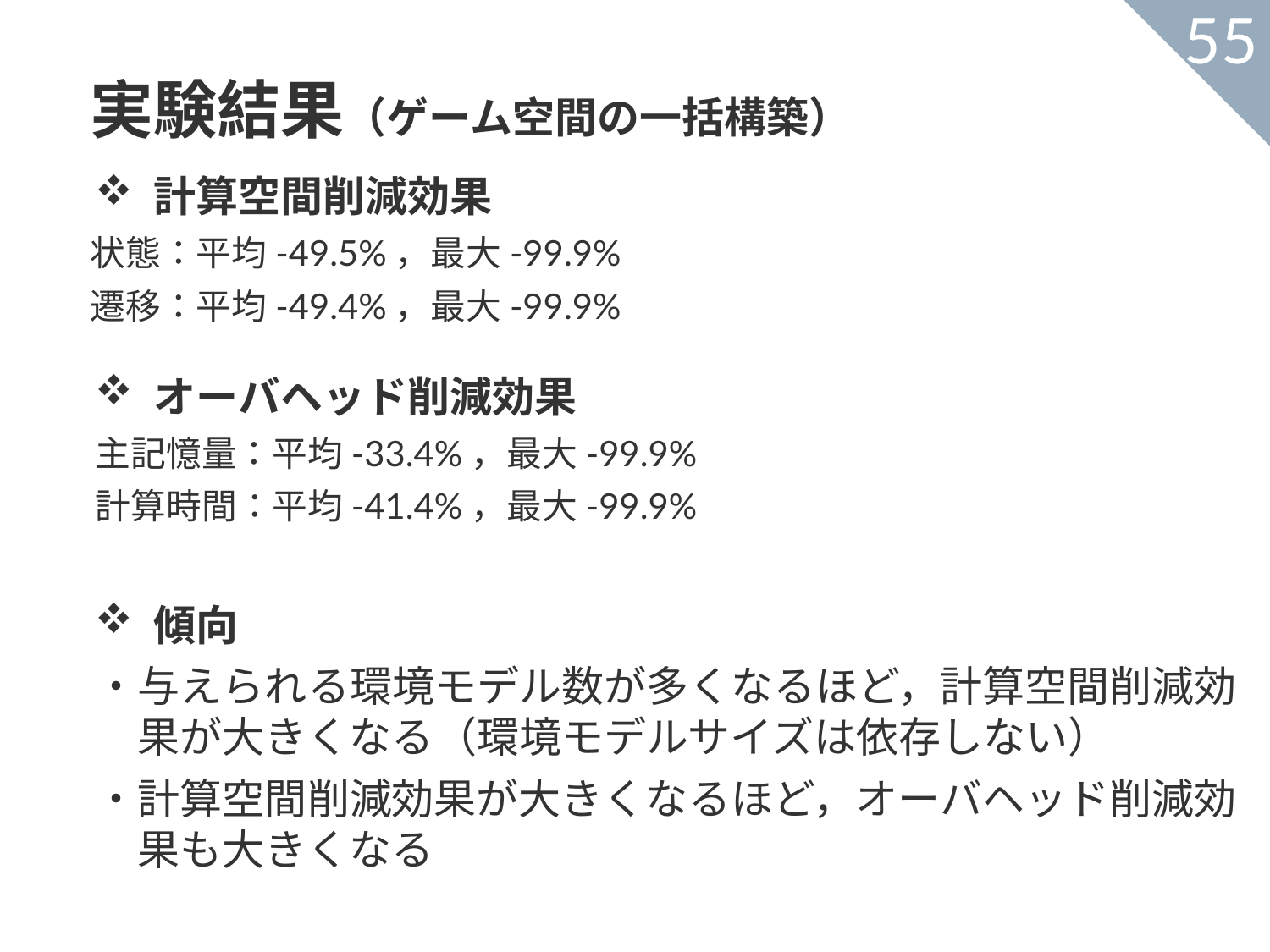

実験結果（ゲーム空間の一括構築）
55

計算空間削減効果
状態：平均-49.5%，最大-99.9%
遷移：平均-49.4%，最大-99.9%

オーバヘッド削減効果
主記憶量：平均-33.4%，最大-99.9%
計算時間：平均-41.4%，最大-99.9%

傾向
・与えられる環境モデル数が多くなるほど，計算空間削減効
　果が大きくなる（環境モデルサイズは依存しない）
・計算空間削減効果が大きくなるほど，オーバヘッド削減効
　果も大きくなる